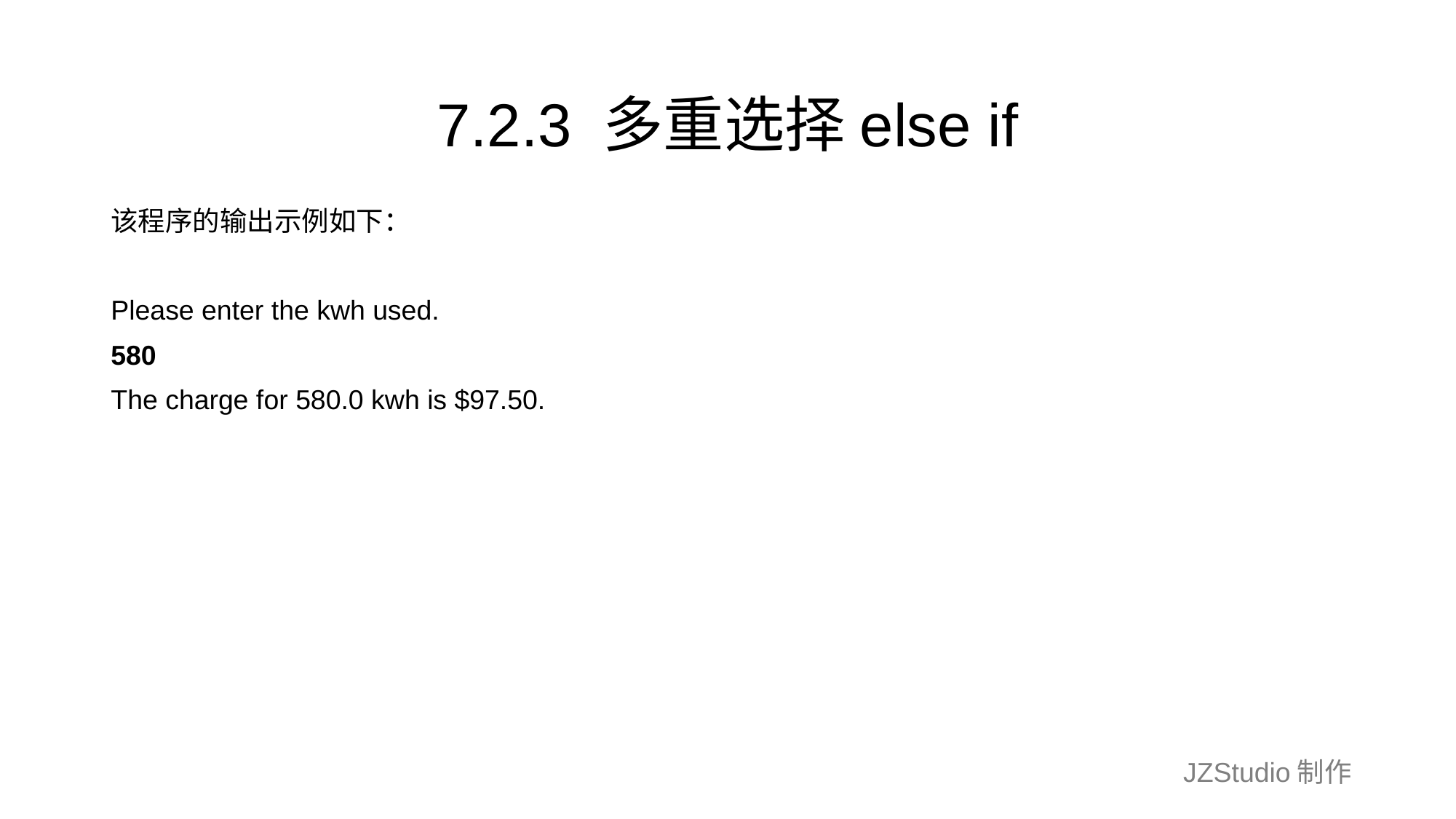

# 7.2.3 多重选择else if
该程序的输出示例如下：

Please enter the kwh used.
580
The charge for 580.0 kwh is $97.50.